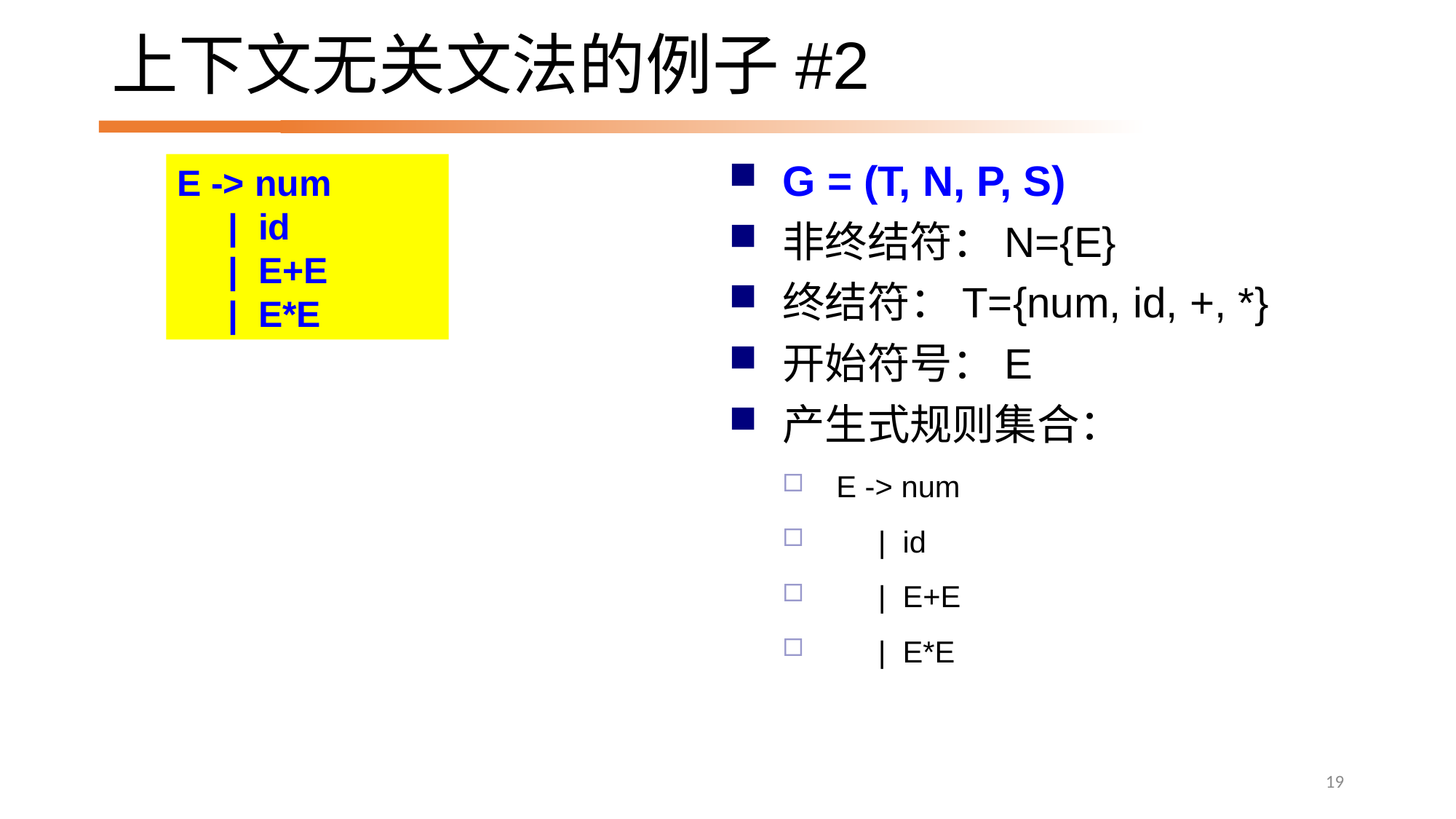

# 上下文无关文法的例子#2
E -> num
     |  id
     |  E+E
     |  E*E
G = (T, N, P, S)
非终结符：N={E}
终结符：T={num, id, +, *}
开始符号：E
产生式规则集合：
E -> num
     |  id
     |  E+E
     |  E*E
19